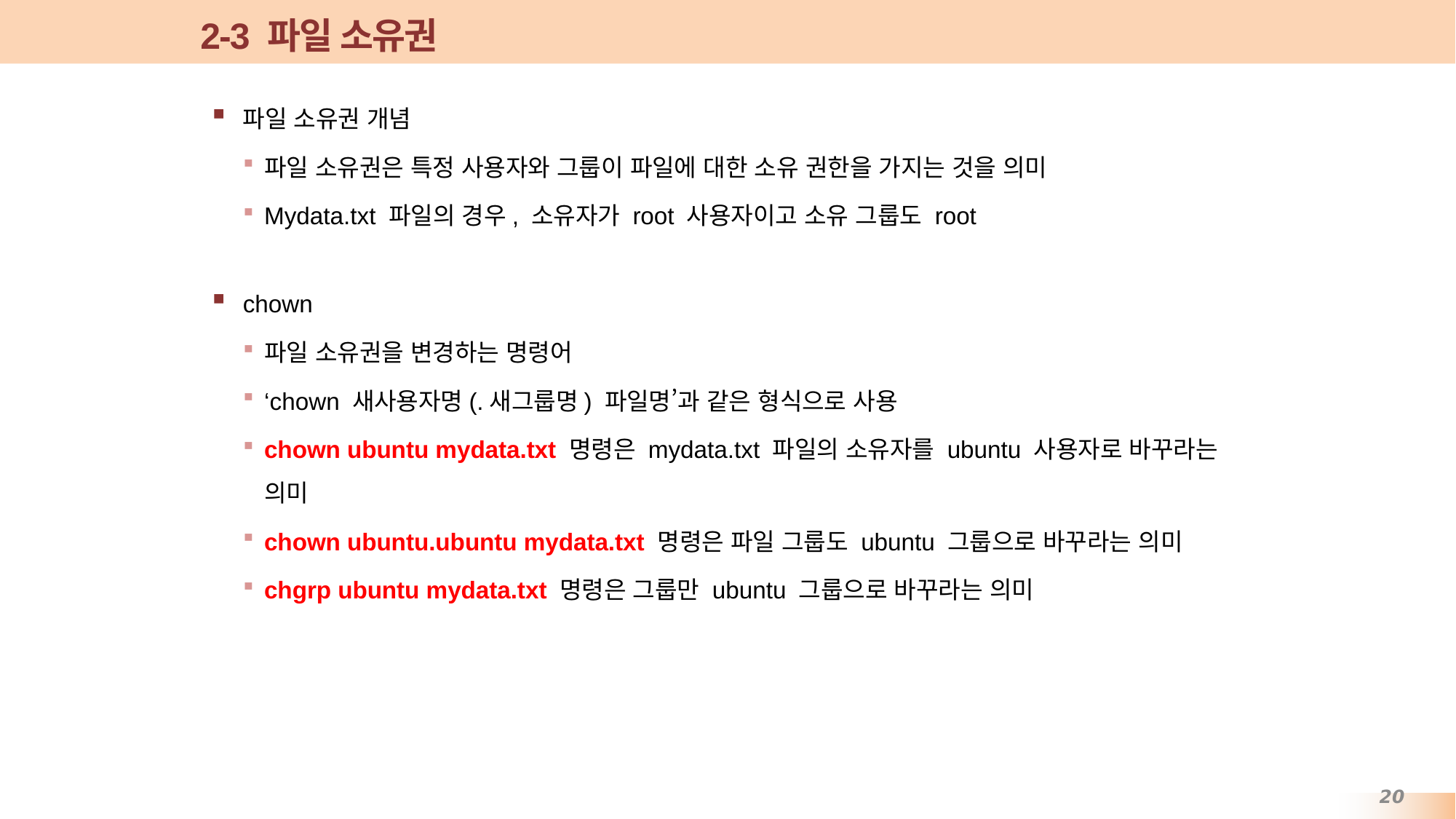

# 2-3 파일 소유권
파일 소유권 개념
파일 소유권은 특정 사용자와 그룹이 파일에 대한 소유 권한을 가지는 것을 의미
Mydata.txt 파일의 경우, 소유자가 root 사용자이고 소유 그룹도 root

chown
파일 소유권을 변경하는 명령어
‘chown 새사용자명(.새그룹명) 파일명’과 같은 형식으로 사용
chown ubuntu mydata.txt 명령은 mydata.txt 파일의 소유자를 ubuntu 사용자로 바꾸라는 의미
chown ubuntu.ubuntu mydata.txt 명령은 파일 그룹도 ubuntu 그룹으로 바꾸라는 의미
chgrp ubuntu mydata.txt 명령은 그룹만 ubuntu 그룹으로 바꾸라는 의미